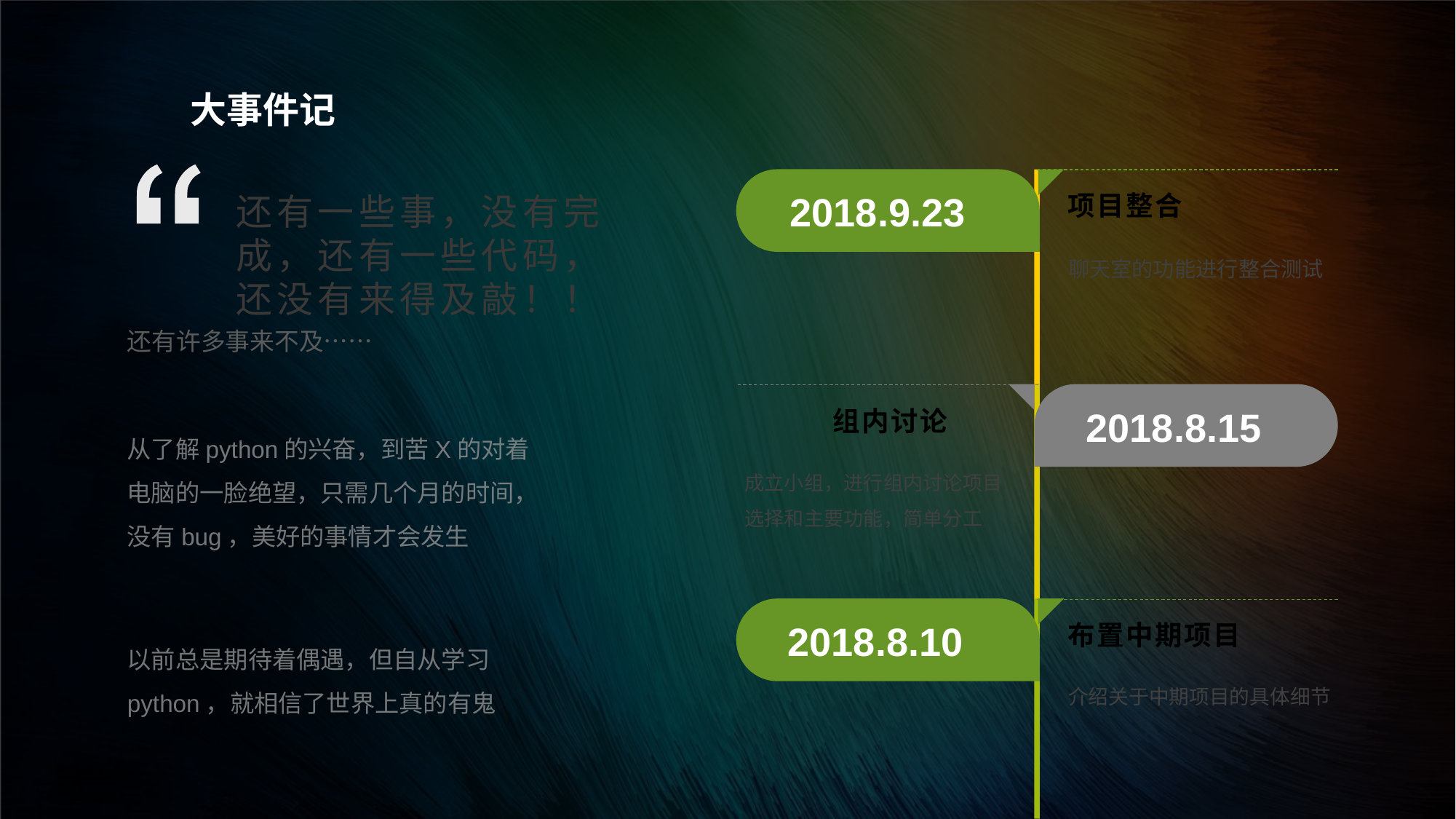

大事件记

还有一些事，没有完成，还有一些代码，还没有来得及敲！！
2018.9.23
项目整合
聊天室的功能进行整合测试
还有许多事来不及……

2018.8.15
组内讨论
从了解python的兴奋，到苦X的对着电脑的一脸绝望，只需几个月的时间，没有bug，美好的事情才会发生
成立小组，进行组内讨论项目选择和主要功能，简单分工

布置中期项目
2018.8.10
以前总是期待着偶遇，但自从学习python，就相信了世界上真的有鬼

介绍关于中期项目的具体细节